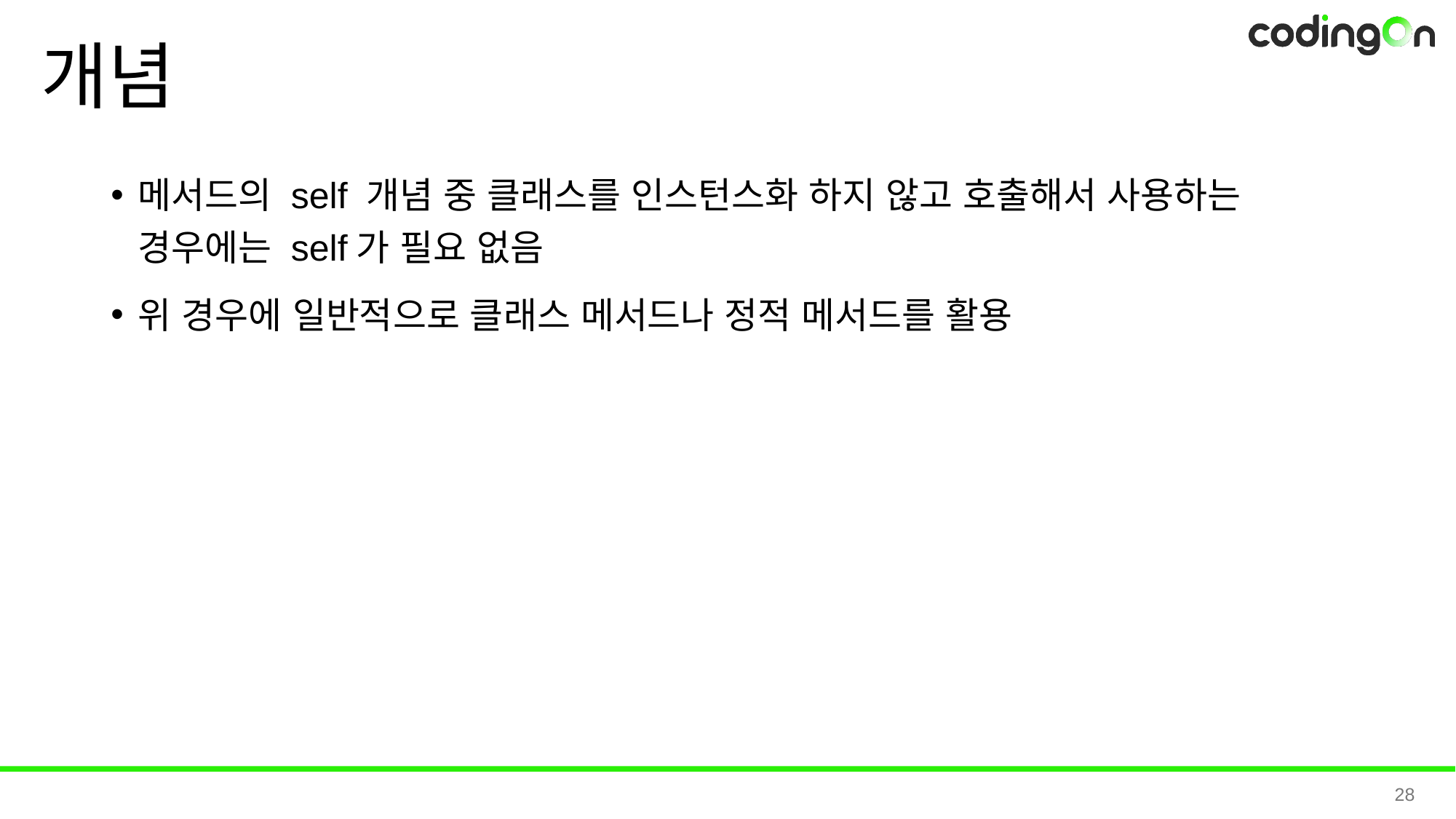

# 개념
메서드의 self 개념 중 클래스를 인스턴스화 하지 않고 호출해서 사용하는 경우에는 self가 필요 없음
위 경우에 일반적으로 클래스 메서드나 정적 메서드를 활용
28